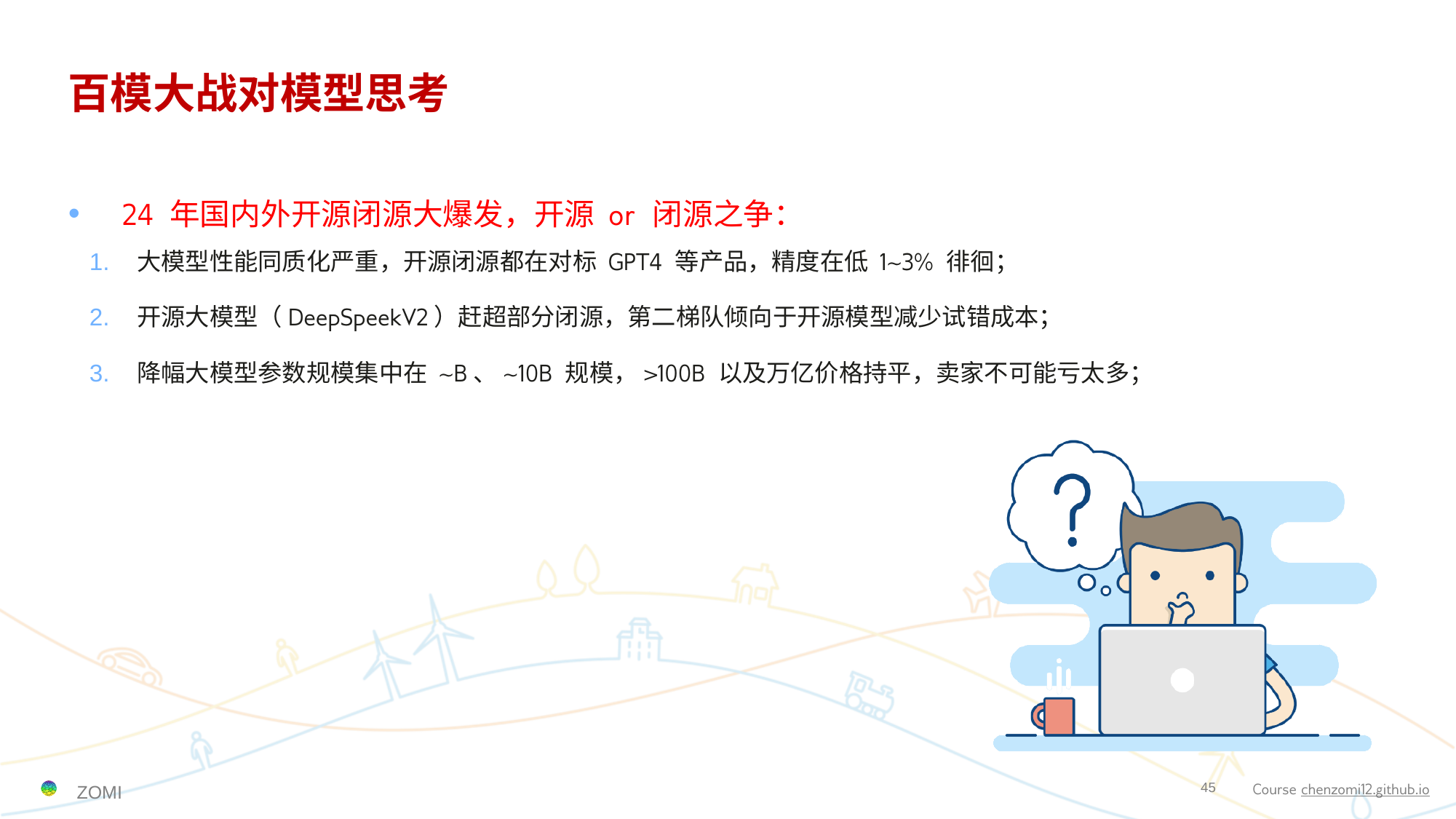

# 百模大战对模型思考
24 年国内外开源闭源大爆发，开源 or 闭源之争：
大模型性能同质化严重，开源闭源都在对标 GPT4 等产品，精度在低 1~3% 徘徊；
开源大模型（DeepSpeekV2）赶超部分闭源，第二梯队倾向于开源模型减少试错成本；
降幅大模型参数规模集中在 ~B、~10B 规模，>100B 以及万亿价格持平，卖家不可能亏太多；